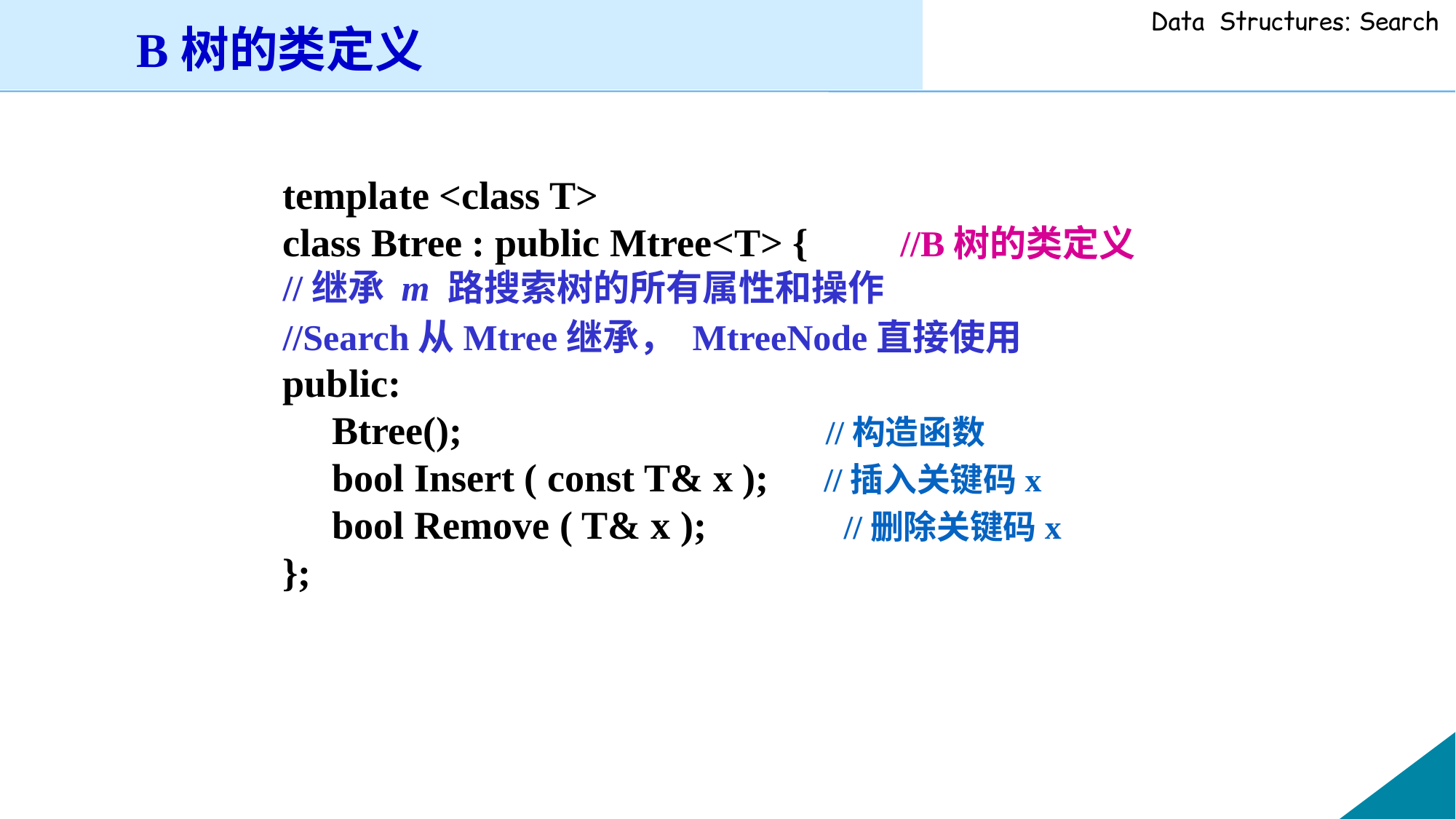

B树的类定义

template <class T>
class Btree : public Mtree<T> {          //B树的类定义
//继承 m 路搜索树的所有属性和操作
//Search从Mtree继承， MtreeNode直接使用
public:
     Btree();                                     //构造函数
     bool Insert ( const T& x );      //插入关键码x
     bool Remove ( T& x );               //删除关键码x
};